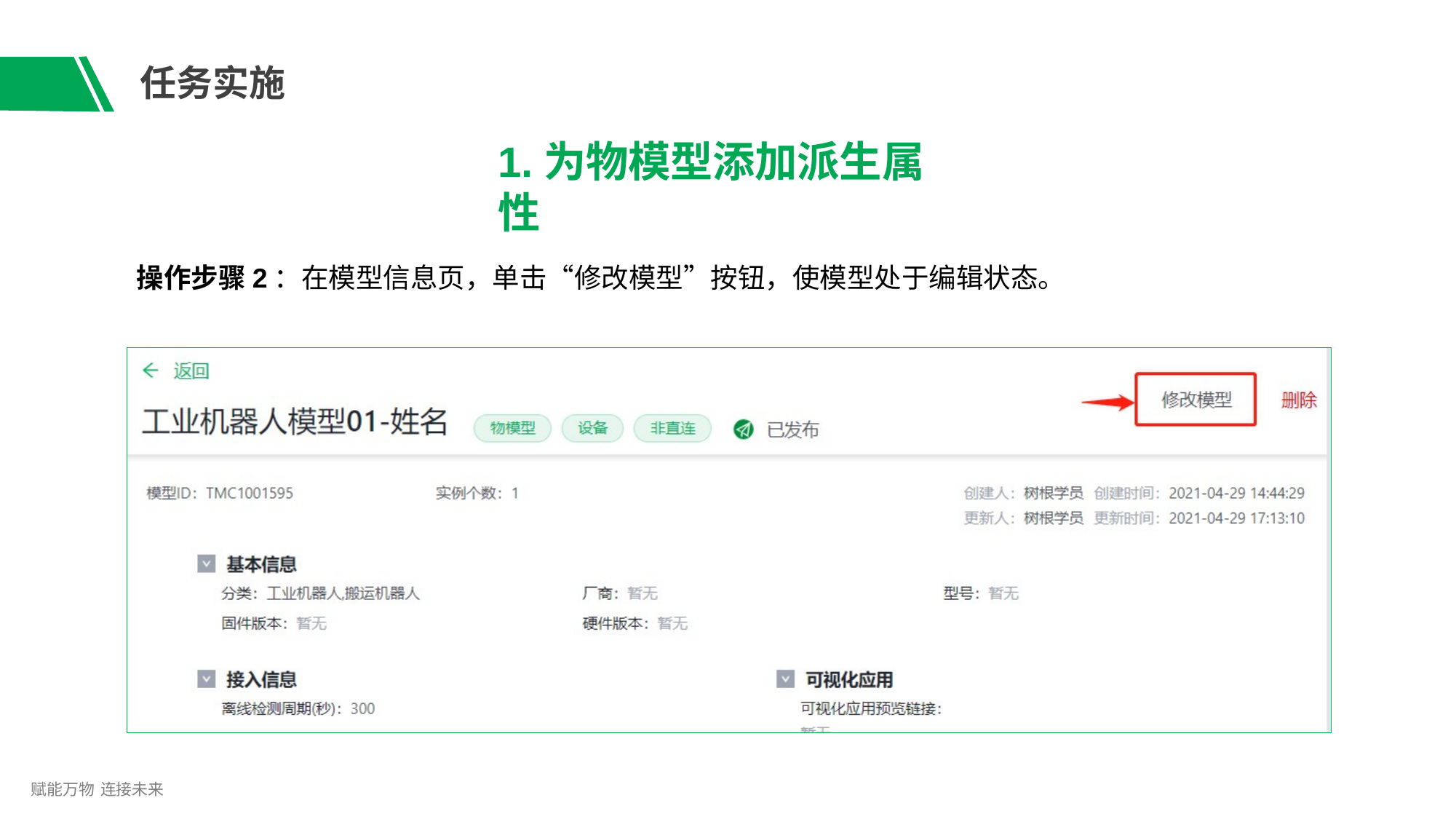

# 任务实施
1.为物模型添加派生属性
操作步骤2：在模型信息页，单击“修改模型”按钮，使模型处于编辑状态。

赋能万物 连接未来